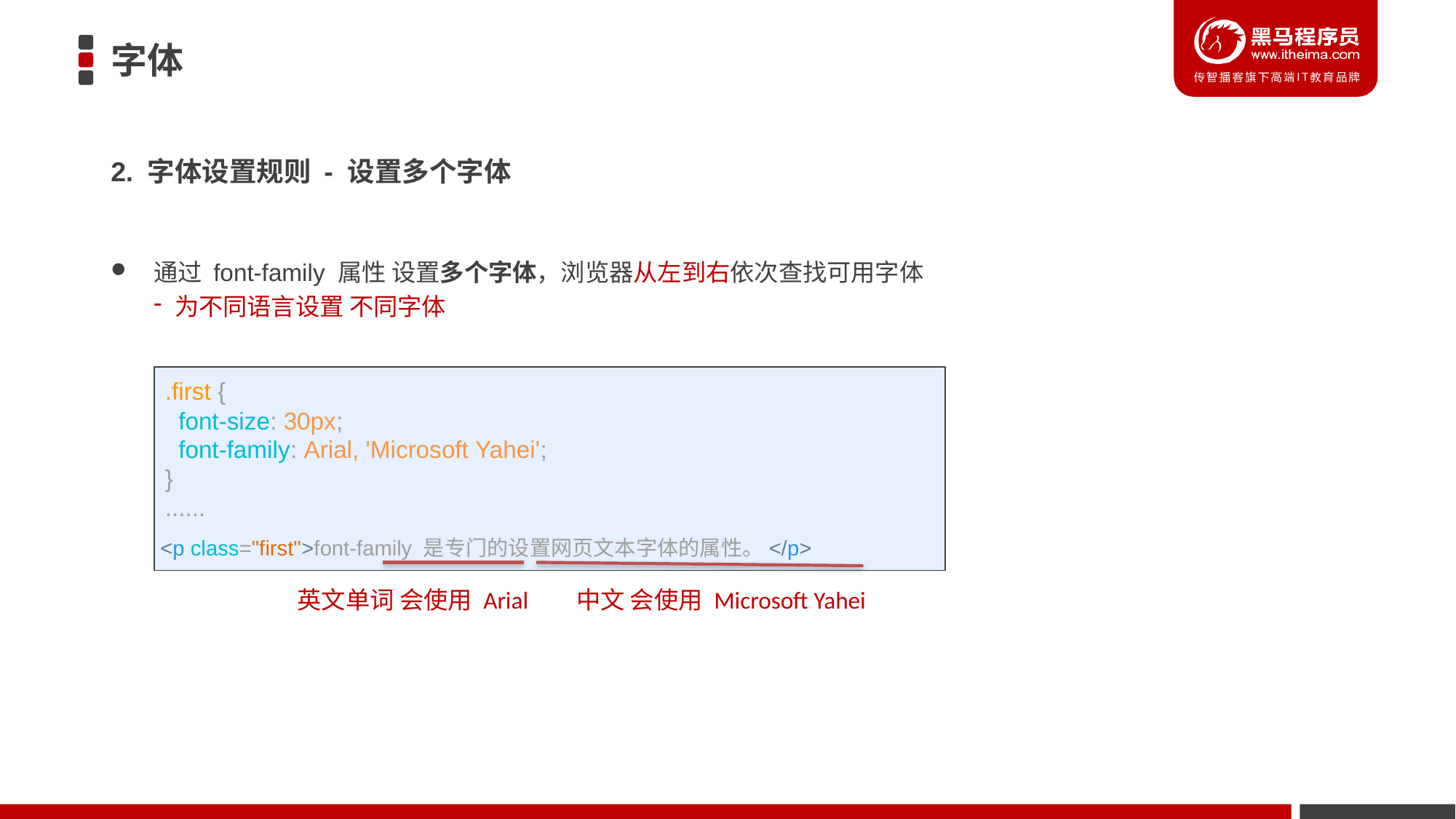

# 字体
2. 字体设置规则 - 设置多个字体
通过 font-family 属性 设置多个字体，浏览器从左到右依次查找可用字体
为不同语言设置 不同字体

.first {
  font-size: 30px;
  font-family: Arial, 'Microsoft Yahei';
}
......
 <p class="first">font-family 是专门的设置网页文本字体的属性。</p>
英文单词 会使用 Arial
中文 会使用 Microsoft Yahei